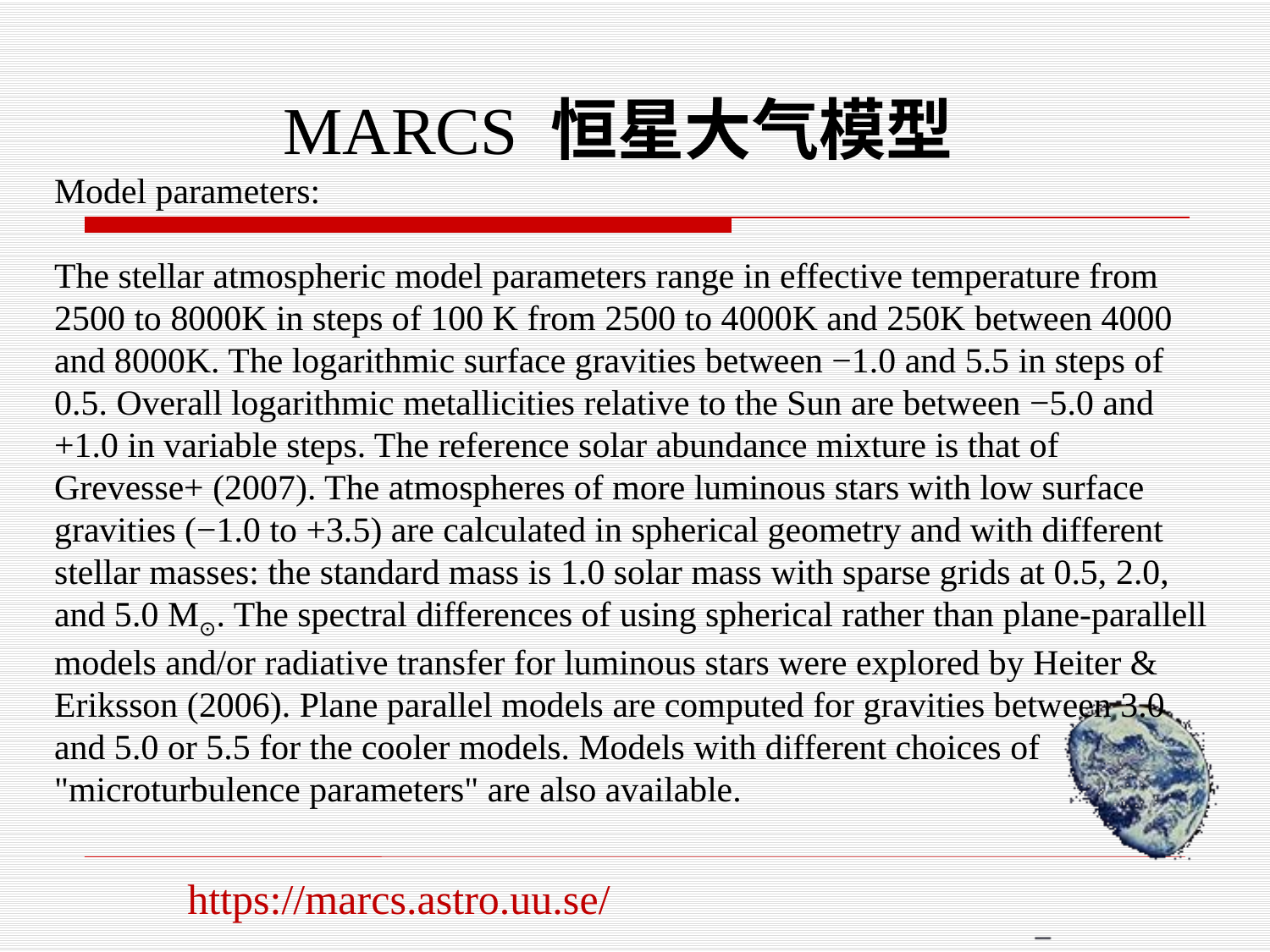

# MARCS 恒星大气模型
Model parameters:

The stellar atmospheric model parameters range in effective temperature from 2500 to 8000K in steps of 100 K from 2500 to 4000K and 250K between 4000 and 8000K. The logarithmic surface gravities between −1.0 and 5.5 in steps of 0.5. Overall logarithmic metallicities relative to the Sun are between −5.0 and +1.0 in variable steps. The reference solar abundance mixture is that of Grevesse+ (2007). The atmospheres of more luminous stars with low surface gravities (−1.0 to +3.5) are calculated in spherical geometry and with different stellar masses: the standard mass is 1.0 solar mass with sparse grids at 0.5, 2.0, and 5.0 M⊙. The spectral differences of using spherical rather than plane-parallell models and/or radiative transfer for luminous stars were explored by Heiter & Eriksson (2006). Plane parallel models are computed for gravities between 3.0 and 5.0 or 5.5 for the cooler models. Models with different choices of "microturbulence parameters" are also available.
https://marcs.astro.uu.se/